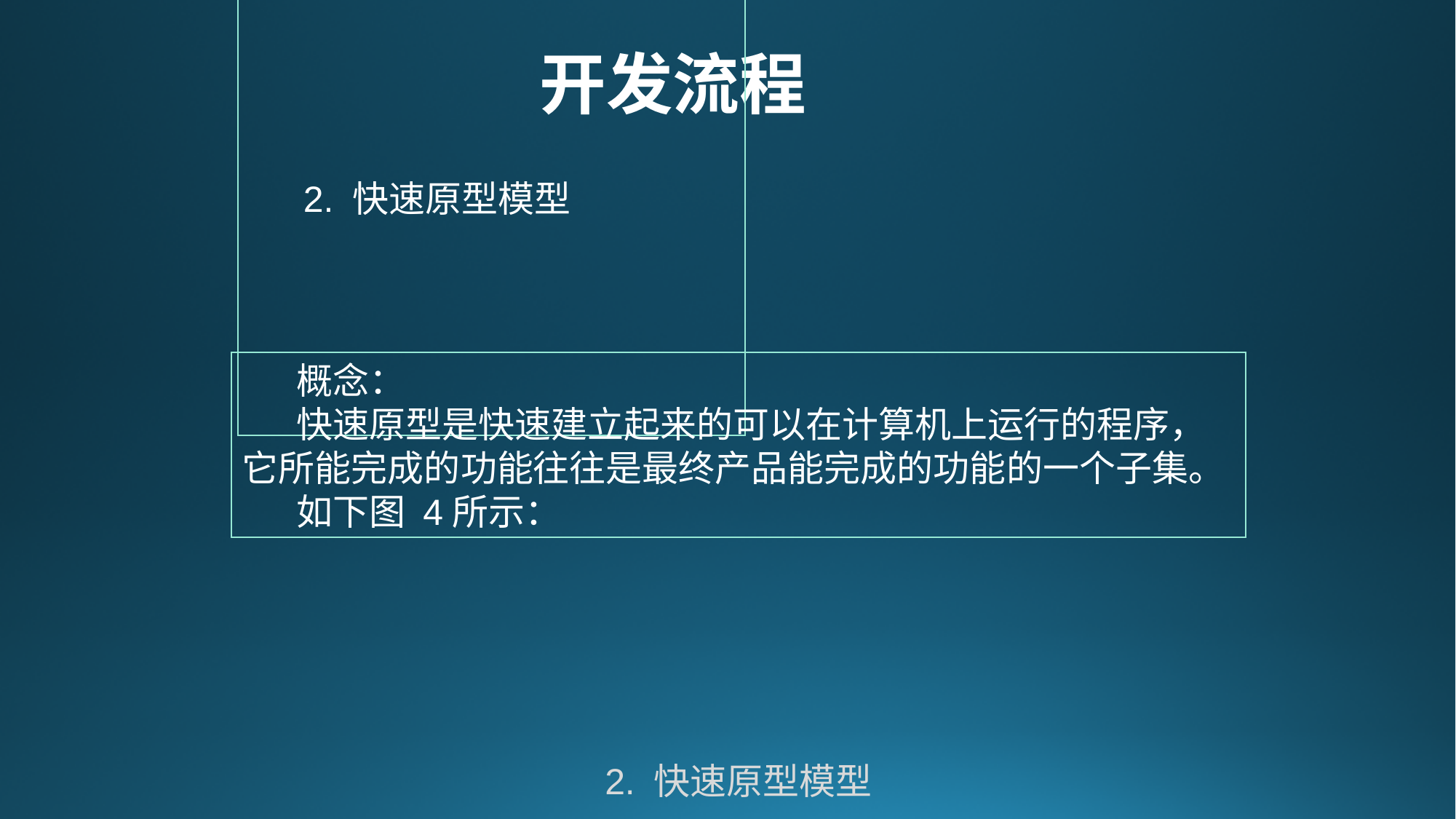

开发流程
2. 快速原型模型
概念：
快速原型是快速建立起来的可以在计算机上运行的程序，它所能完成的功能往往是最终产品能完成的功能的一个子集。
如下图 4所示：
2. 快速原型模型